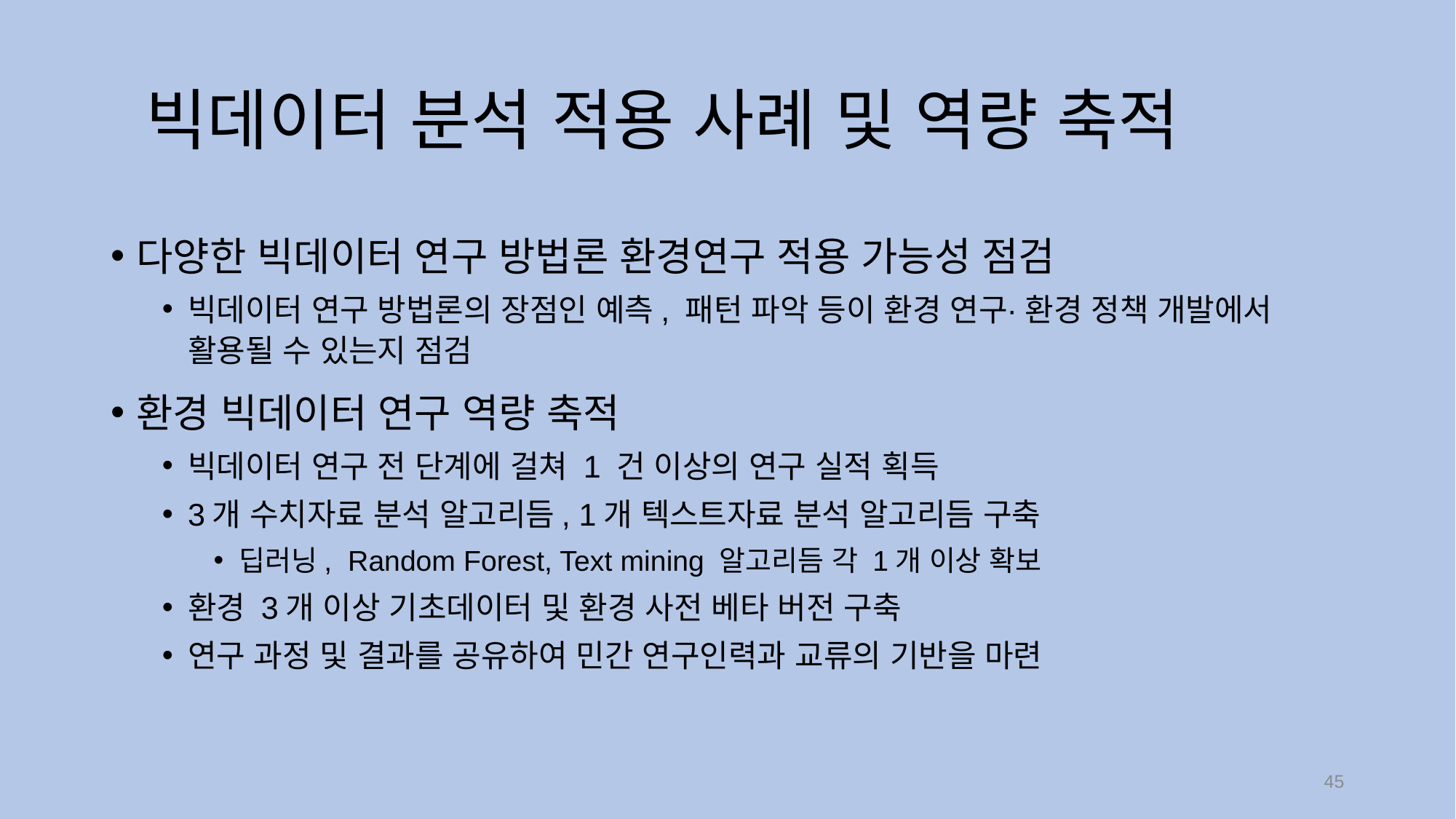

# 빅데이터 분석 적용 사례 및 역량 축적
다양한 빅데이터 연구 방법론 환경연구 적용 가능성 점검
빅데이터 연구 방법론의 장점인 예측, 패턴 파악 등이 환경 연구∙ 환경 정책 개발에서 활용될 수 있는지 점검
환경 빅데이터 연구 역량 축적
빅데이터 연구 전 단계에 걸쳐 1 건 이상의 연구 실적 획득
3개 수치자료 분석 알고리듬, 1개 텍스트자료 분석 알고리듬 구축
딥러닝,  Random Forest, Text mining 알고리듬 각 1개 이상 확보
환경 3개 이상 기초데이터 및 환경 사전 베타 버전 구축
연구 과정 및 결과를 공유하여 민간 연구인력과 교류의 기반을 마련
45